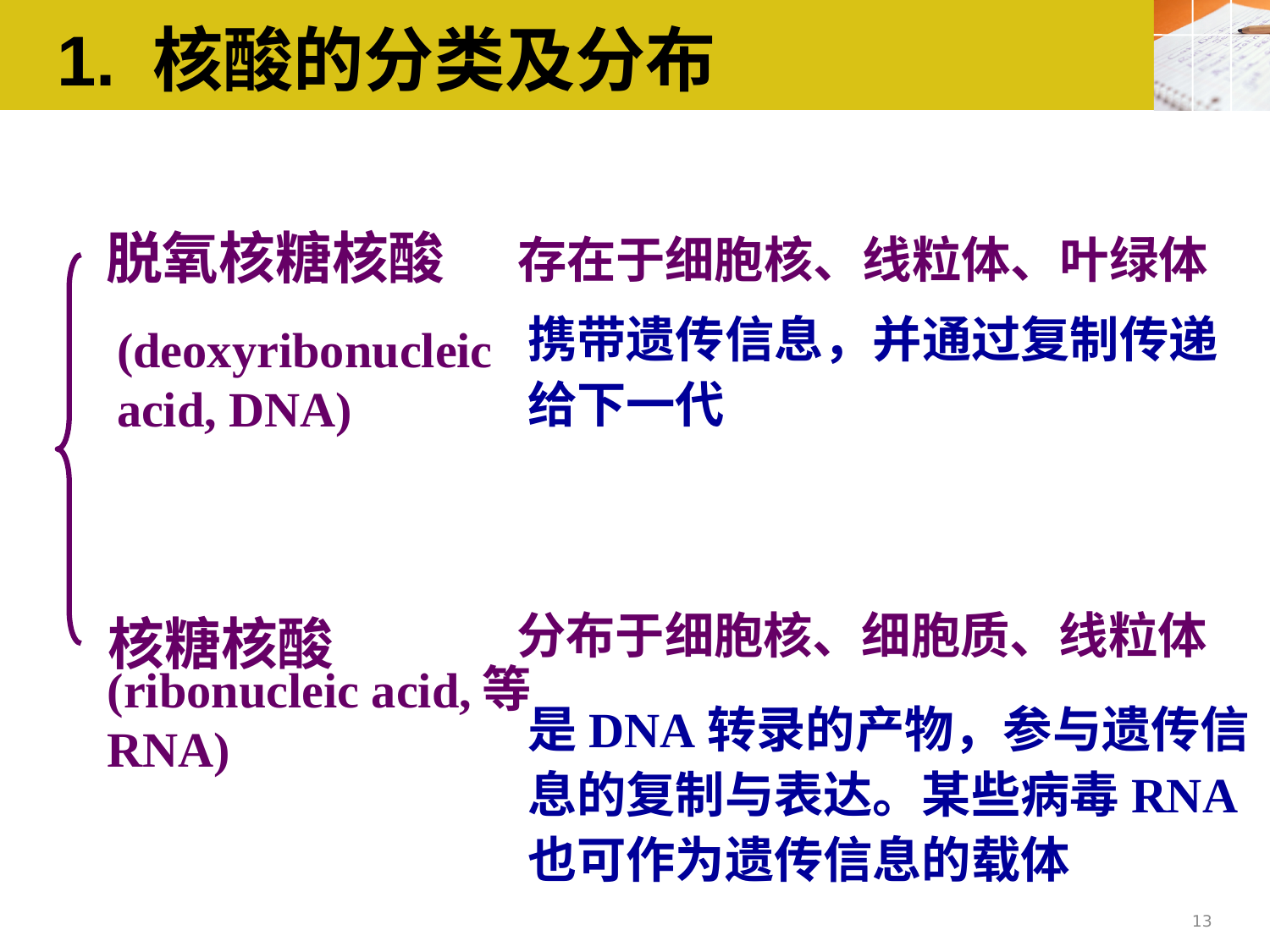

1. 核酸的分类及分布
存在于细胞核、线粒体、叶绿体
脱氧核糖核酸

携带遗传信息，并通过复制传递给下一代
是DNA转录的产物，参与遗传信息的复制与表达。某些病毒RNA也可作为遗传信息的载体
(deoxyribonucleic acid, DNA)
 核糖核酸
  分布于细胞核、细胞质、线粒体等
(ribonucleic acid, RNA)
13